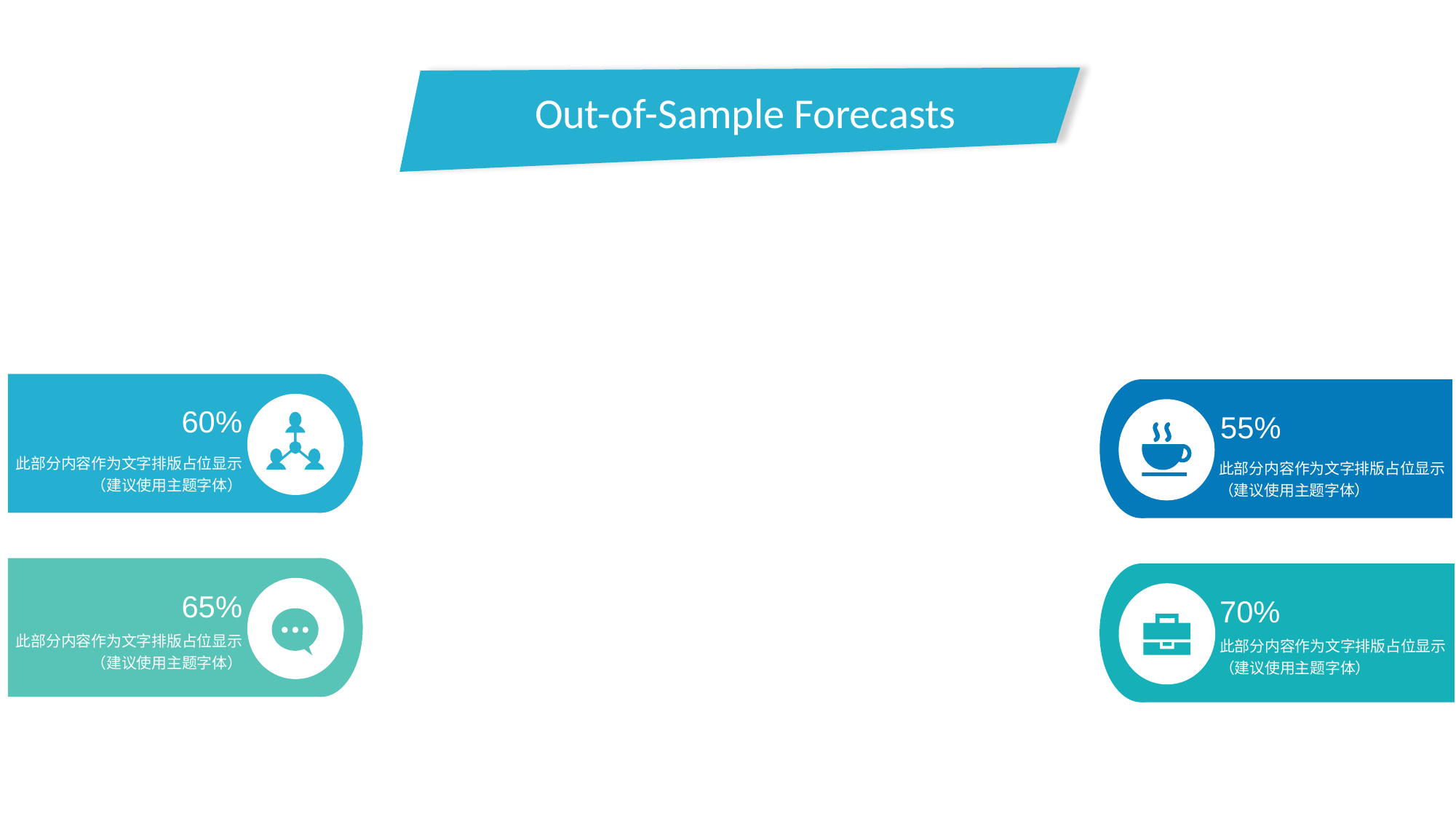

Out-of-Sample Forecasts

60%

此部分内容作为文字排版占位显示
（建议使用主题字体）

55%

此部分内容作为文字排版占位显示
（建议使用主题字体）

65%

此部分内容作为文字排版占位显示
（建议使用主题字体）

70%

此部分内容作为文字排版占位显示
（建议使用主题字体）